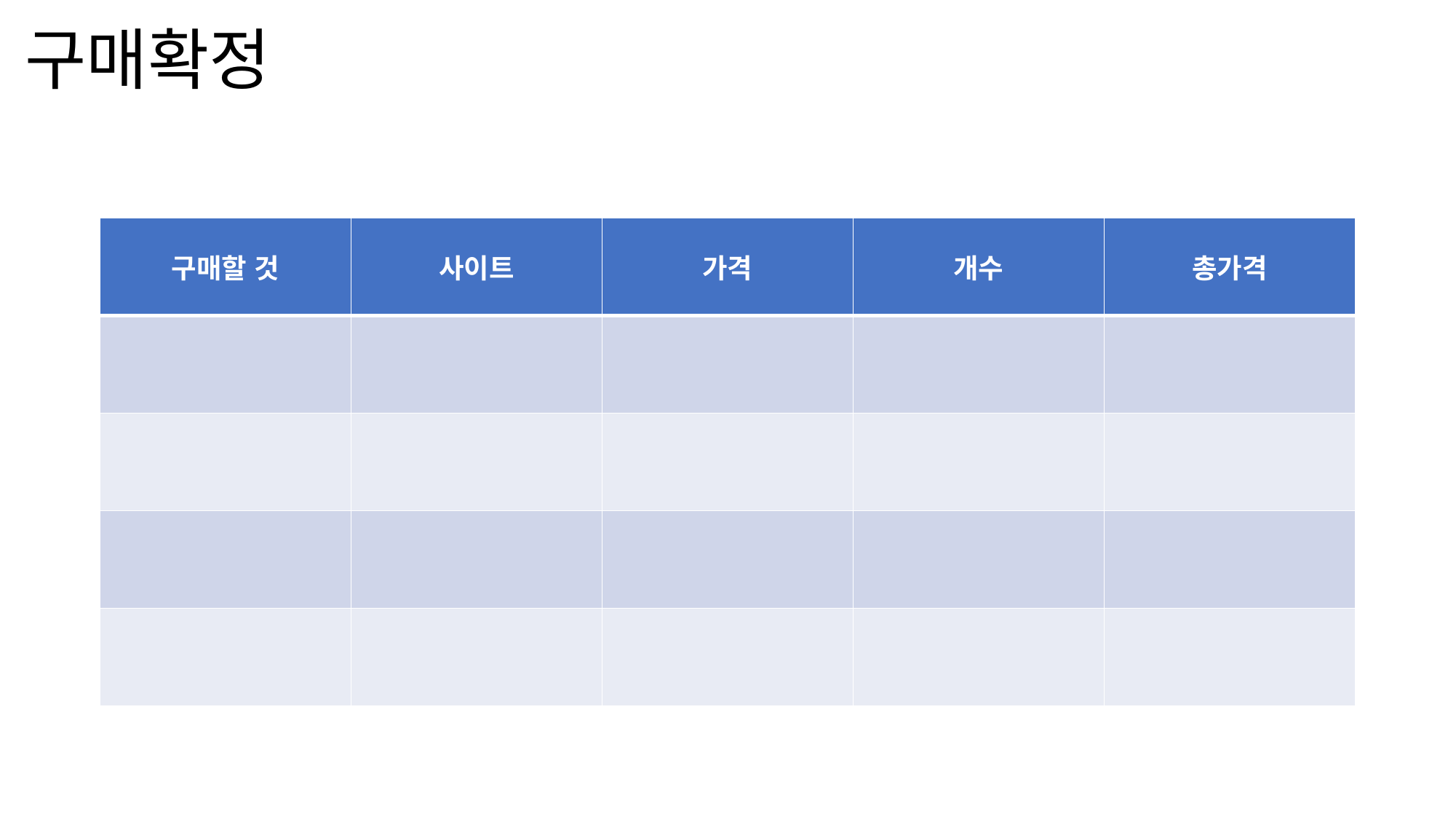

# 구매확정
| 구매할 것 | 사이트 | 가격 | 개수 | 총가격 |
| --- | --- | --- | --- | --- |
|  |  |  |  |  |
|  |  |  |  |  |
|  |  |  |  |  |
|  |  |  |  |  |